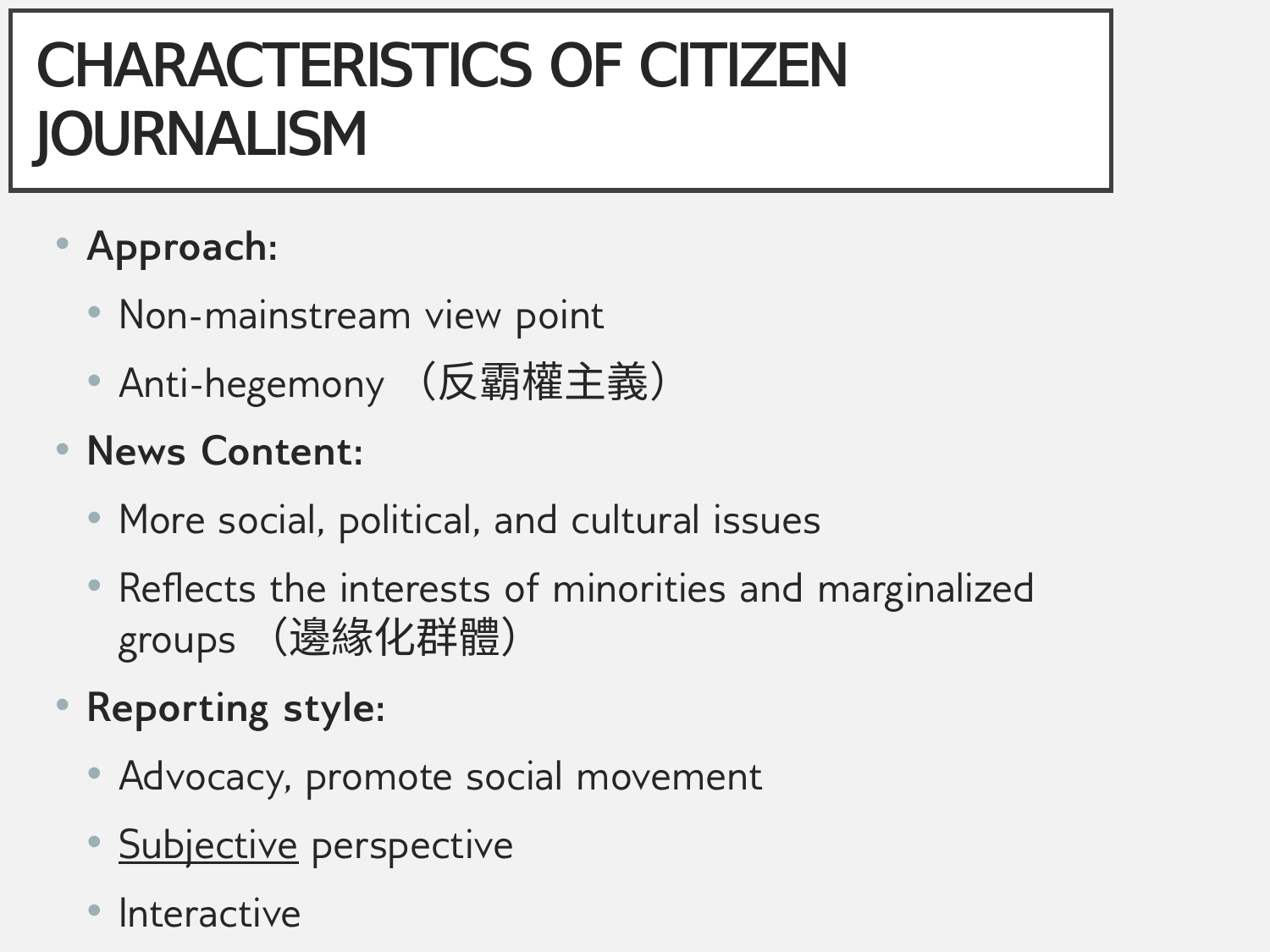

# Characteristics of Citizen Journalism
Approach:
Non-mainstream view point
Anti-hegemony（反霸權主義）
News Content:
More social, political, and cultural issues
Reflects the interests of minorities and marginalized groups（邊緣化群體）
Reporting style:
Advocacy, promote social movement
Subjective perspective
Interactive